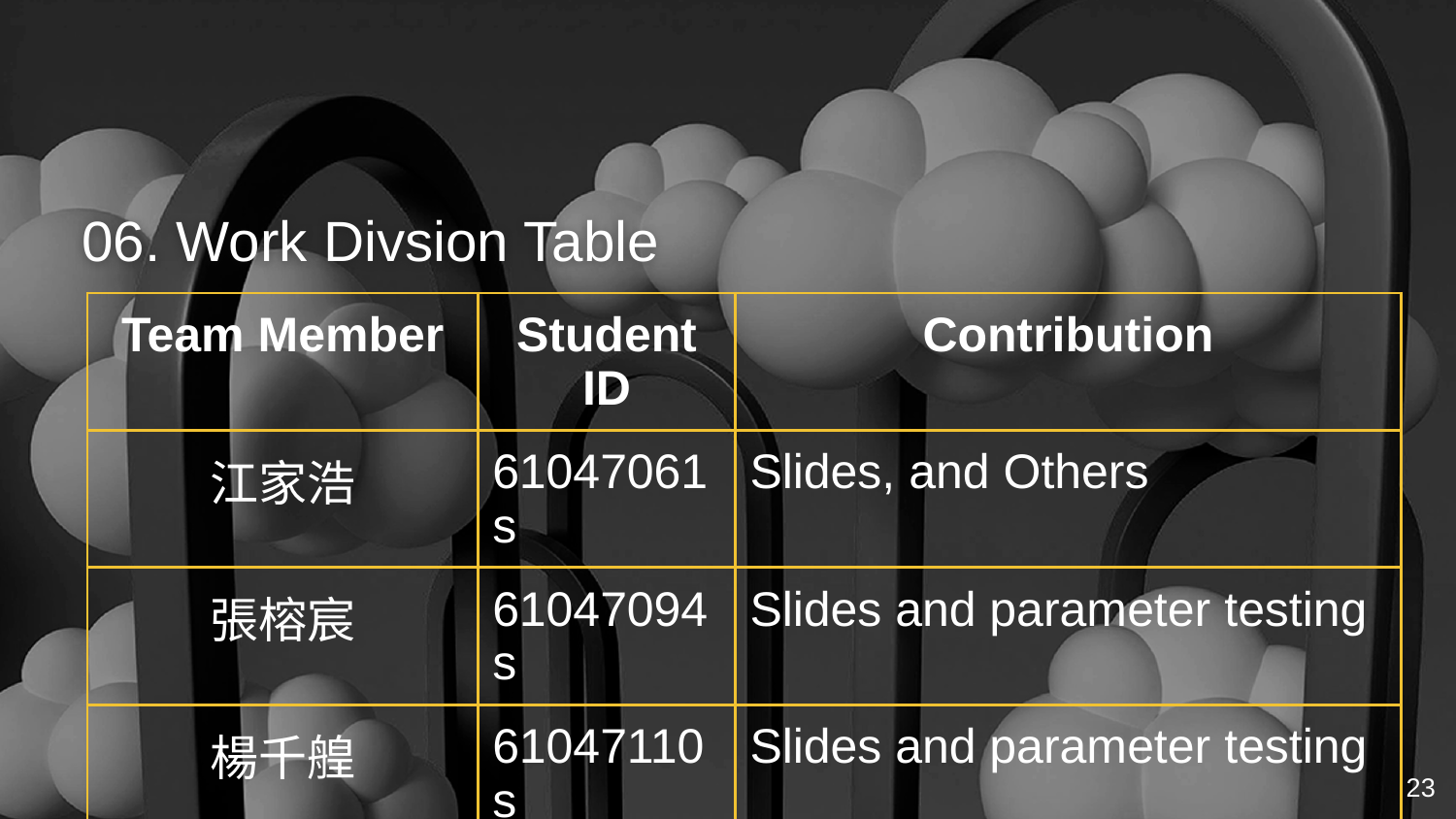

# 06. Work Divsion Table
| Team Member | Student ID | Contribution |
| --- | --- | --- |
| 江家浩 | 61047061s | Slides, and Others |
| 張榕宸 | 61047094s | Slides and parameter testing |
| 楊千艎 | 61047110s | Slides and parameter testing |
23